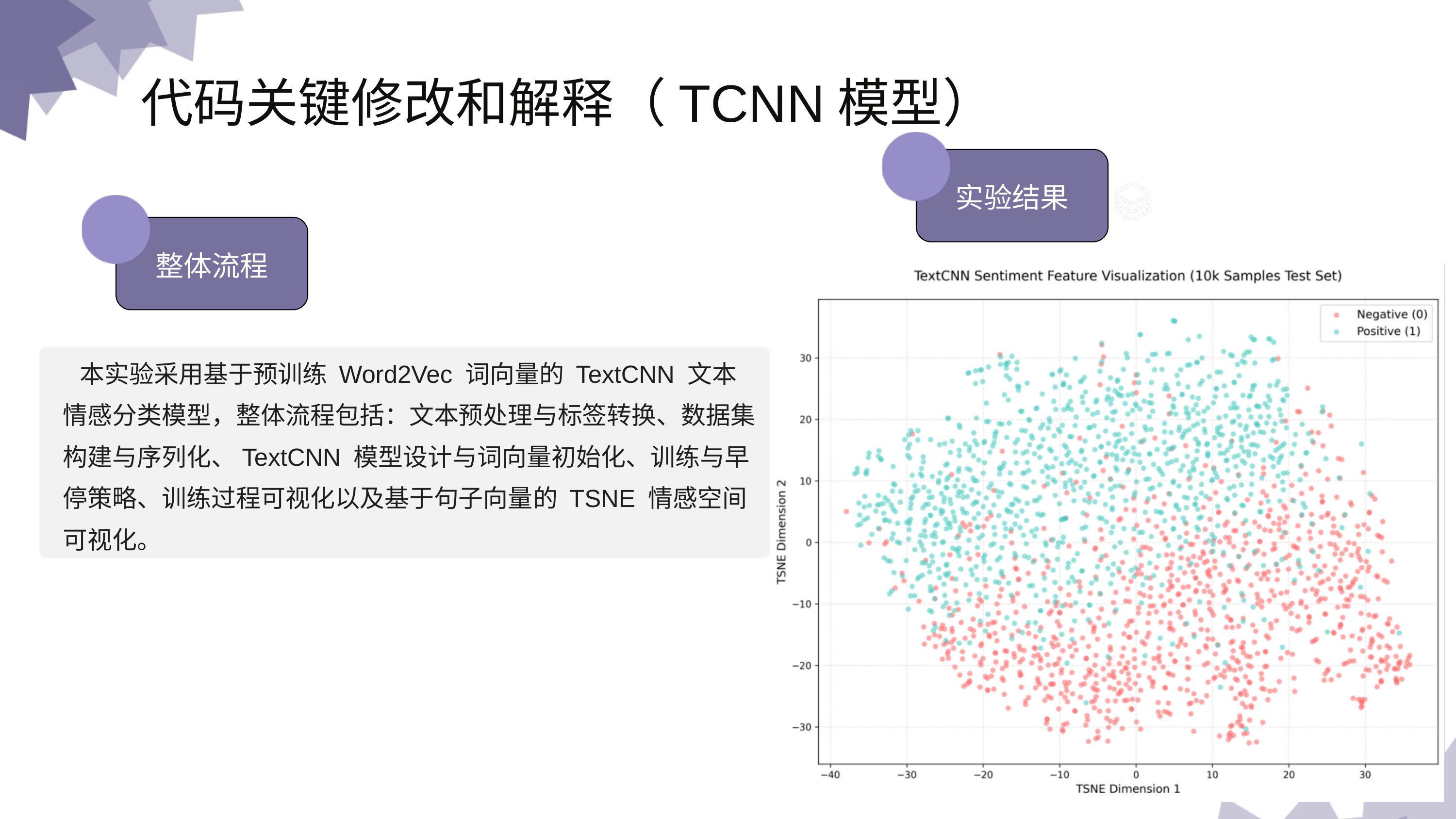

代码关键修改和解释（TCNN模型）

实验结果

整体流程

  本实验采用基于预训练 Word2Vec 词向量的 TextCNN 文本情感分类模型，整体流程包括：文本预处理与标签转换、数据集构建与序列化、TextCNN 模型设计与词向量初始化、训练与早停策略、训练过程可视化以及基于句子向量的 TSNE 情感空间可视化。